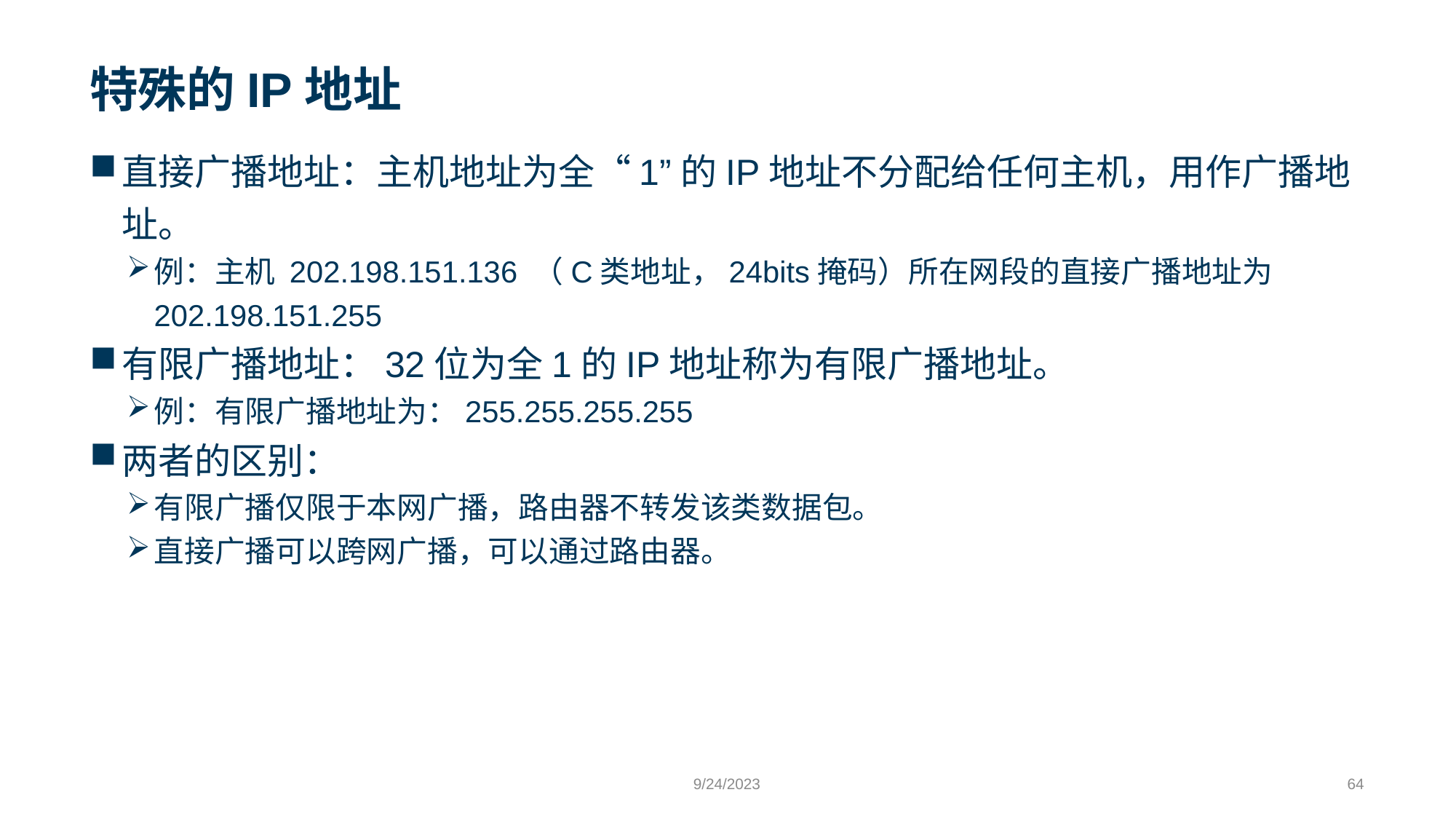

# 特殊的IP地址
直接广播地址：主机地址为全“1”的IP地址不分配给任何主机，用作广播地址。
例：主机 202.198.151.136 （C类地址，24bits掩码）所在网段的直接广播地址为202.198.151.255
有限广播地址：32位为全1的IP地址称为有限广播地址。
例：有限广播地址为：255.255.255.255
两者的区别：
有限广播仅限于本网广播，路由器不转发该类数据包。
直接广播可以跨网广播，可以通过路由器。

9/24/2023
64